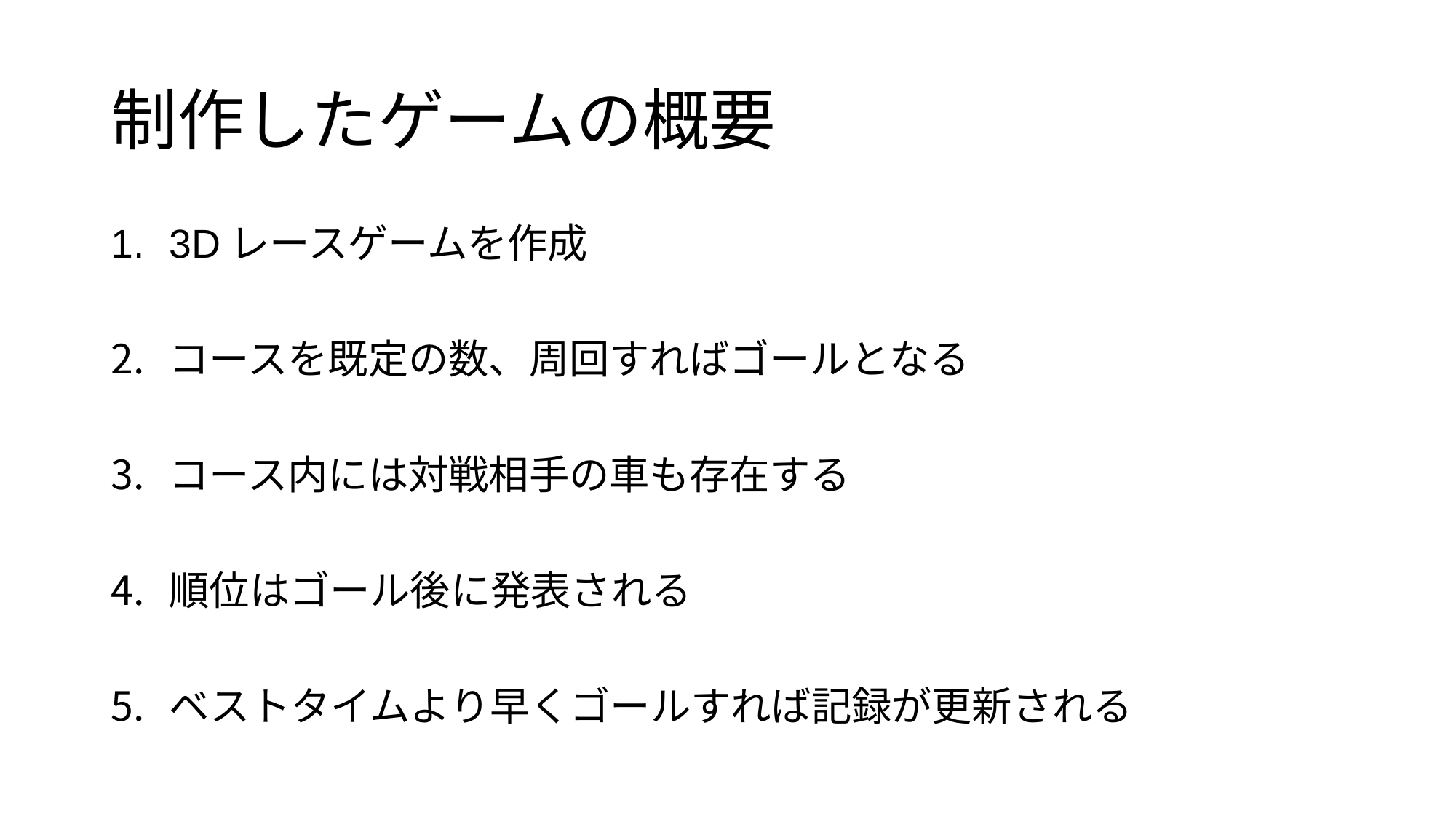

# 制作したゲームの概要
3Dレースゲームを作成

コースを既定の数、周回すればゴールとなる

コース内には対戦相手の車も存在する

順位はゴール後に発表される

ベストタイムより早くゴールすれば記録が更新される